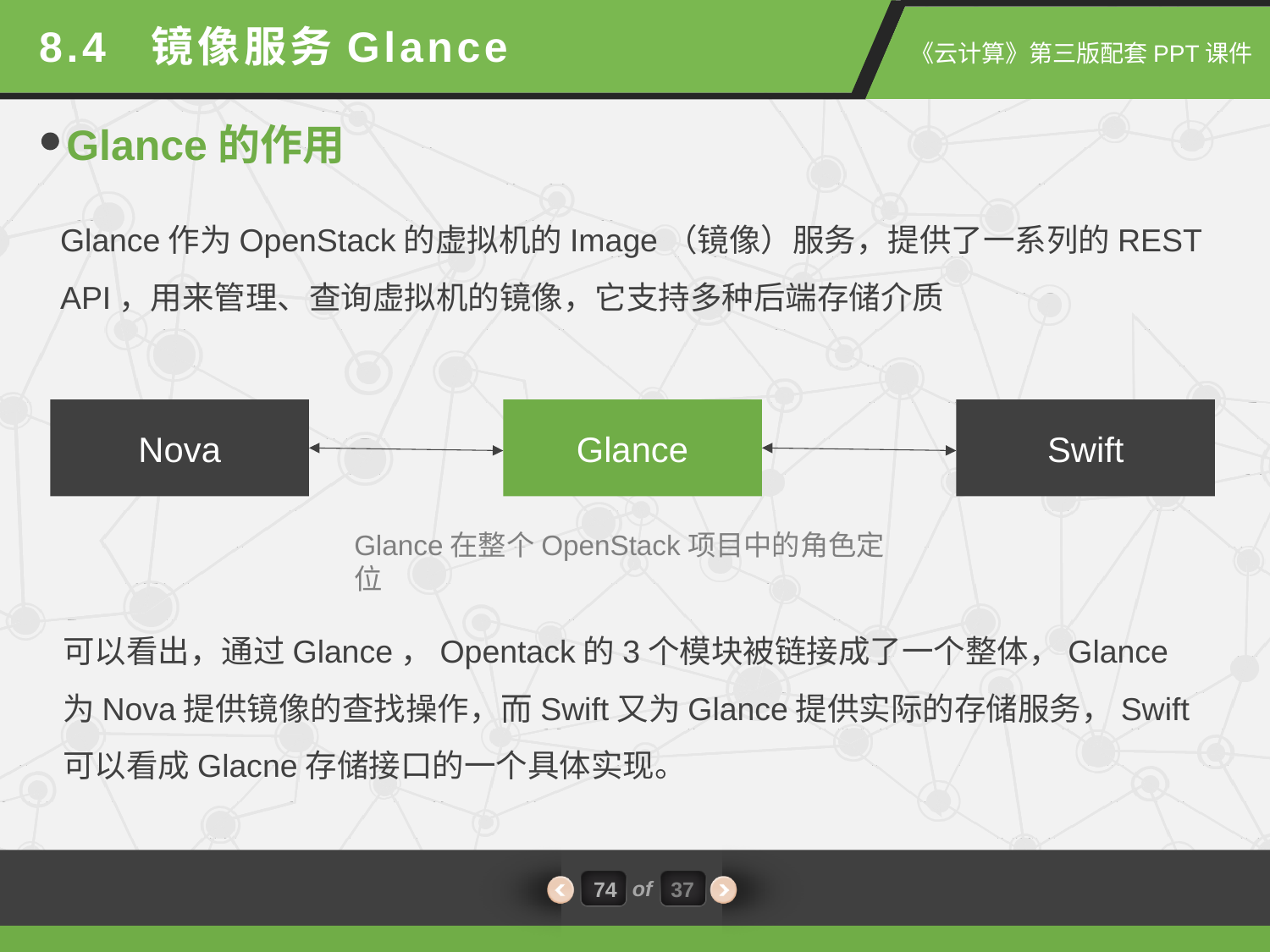

8.4  镜像服务Glance
Glance的作用

Glance作为OpenStack的虚拟机的Image（镜像）服务，提供了一系列的REST API，用来管理、查询虚拟机的镜像，它支持多种后端存储介质
Nova
Glance
Swift
Glance在整个OpenStack项目中的角色定位
可以看出，通过Glance，Opentack的3个模块被链接成了一个整体，Glance为Nova提供镜像的查找操作，而Swift又为Glance提供实际的存储服务，Swift可以看成Glacne存储接口的一个具体实现。
74